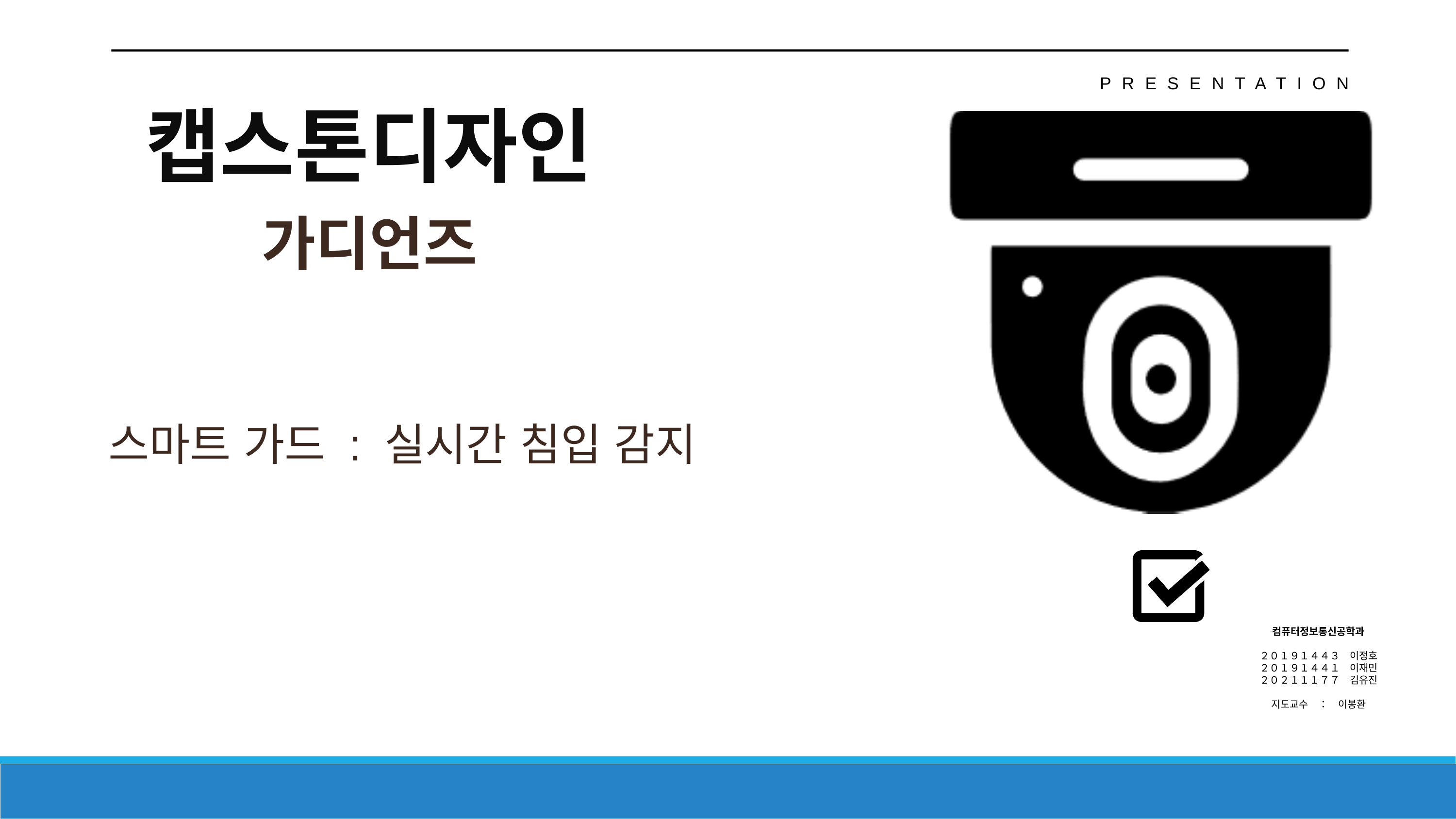

PRESENTATION
캡스톤디자인
가디언즈

스마트 가드 : 실시간 침입 감지

컴퓨터정보통신공학과

２０１９１４４３　이정호
２０１９１４４１　이재민
２０２１１１７７　김유진

지도교수　：　이봉환